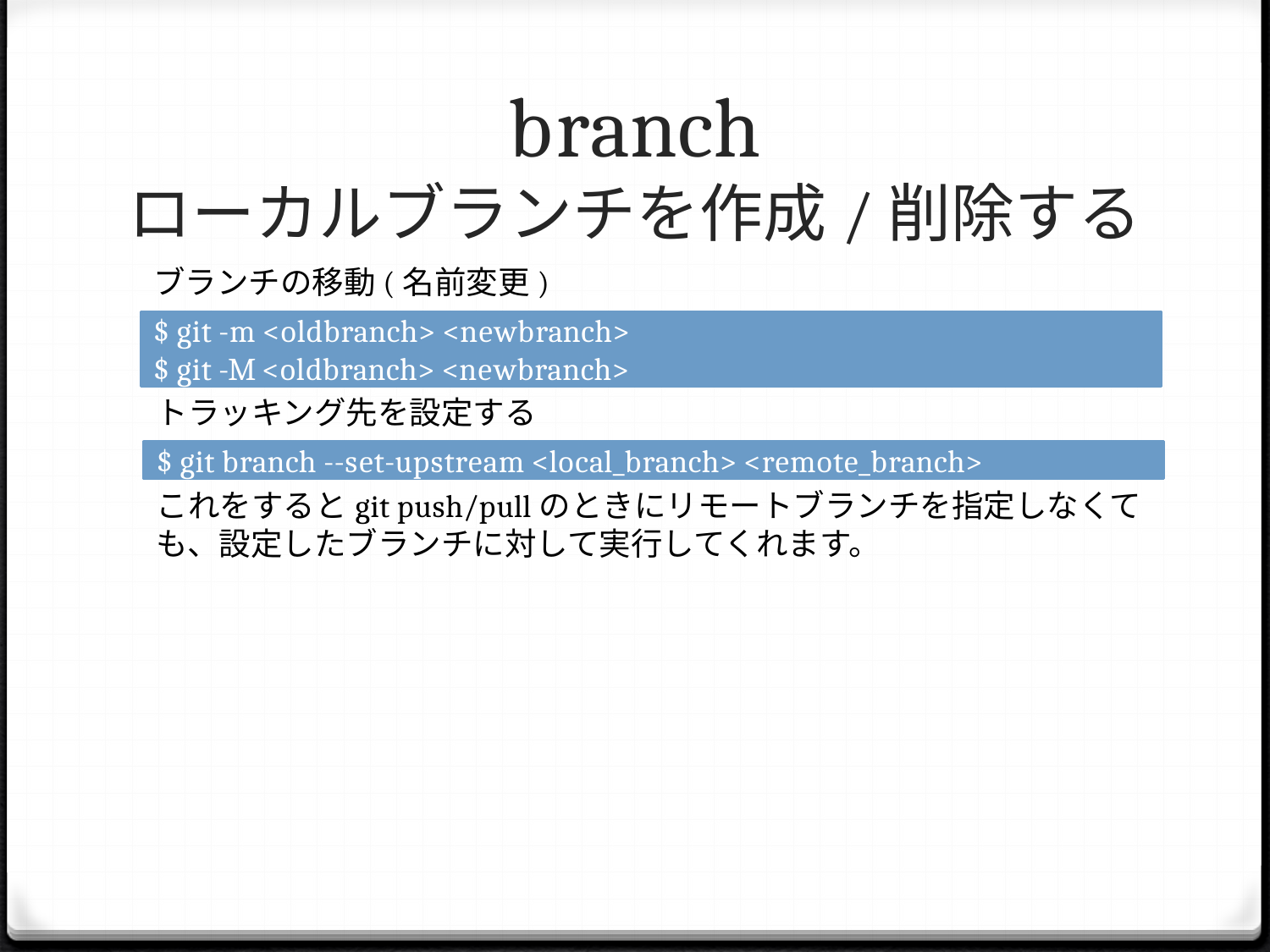

# branch ローカルブランチを作成/削除する
ブランチの移動(名前変更)
$ git -m <oldbranch> <newbranch>
$ git -M <oldbranch> <newbranch>
トラッキング先を設定する
$ git branch --set-upstream <local_branch> <remote_branch>
これをするとgit push/pullのときにリモートブランチを指定しなくても、設定したブランチに対して実行してくれます。